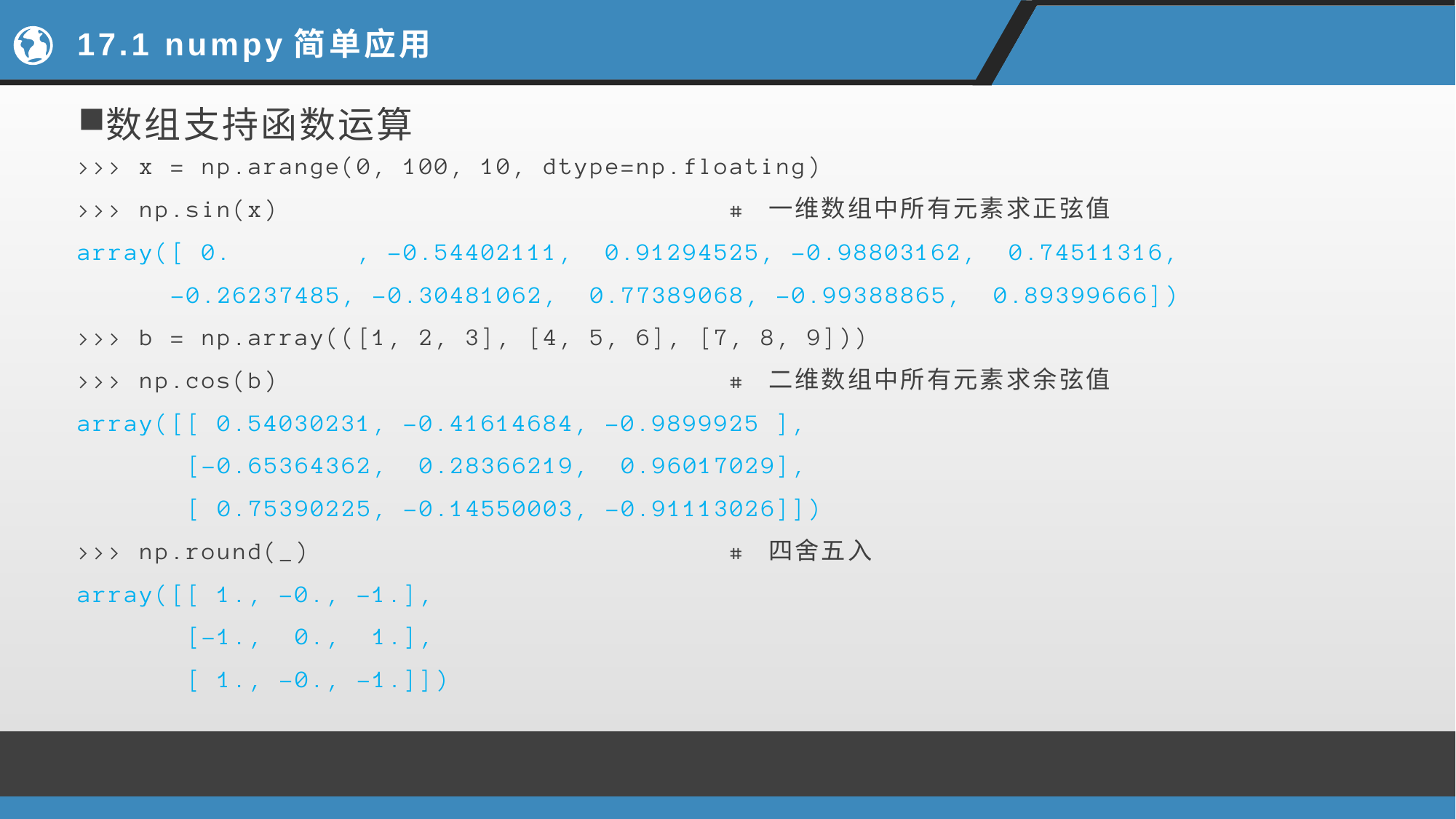

# 17.1 numpy简单应用

数组支持函数运算
>>> x = np.arange(0, 100, 10, dtype=np.floating)
>>> np.sin(x)                             # 一维数组中所有元素求正弦值
array([ 0.        , -0.54402111,  0.91294525, -0.98803162,  0.74511316,
      -0.26237485, -0.30481062,  0.77389068, -0.99388865,  0.89399666])
>>> b = np.array(([1, 2, 3], [4, 5, 6], [7, 8, 9]))
>>> np.cos(b)                             # 二维数组中所有元素求余弦值
array([[ 0.54030231, -0.41614684, -0.9899925 ],
       [-0.65364362,  0.28366219,  0.96017029],
       [ 0.75390225, -0.14550003, -0.91113026]])
>>> np.round(_)                           # 四舍五入
array([[ 1., -0., -1.],
       [-1.,  0.,  1.],
       [ 1., -0., -1.]])